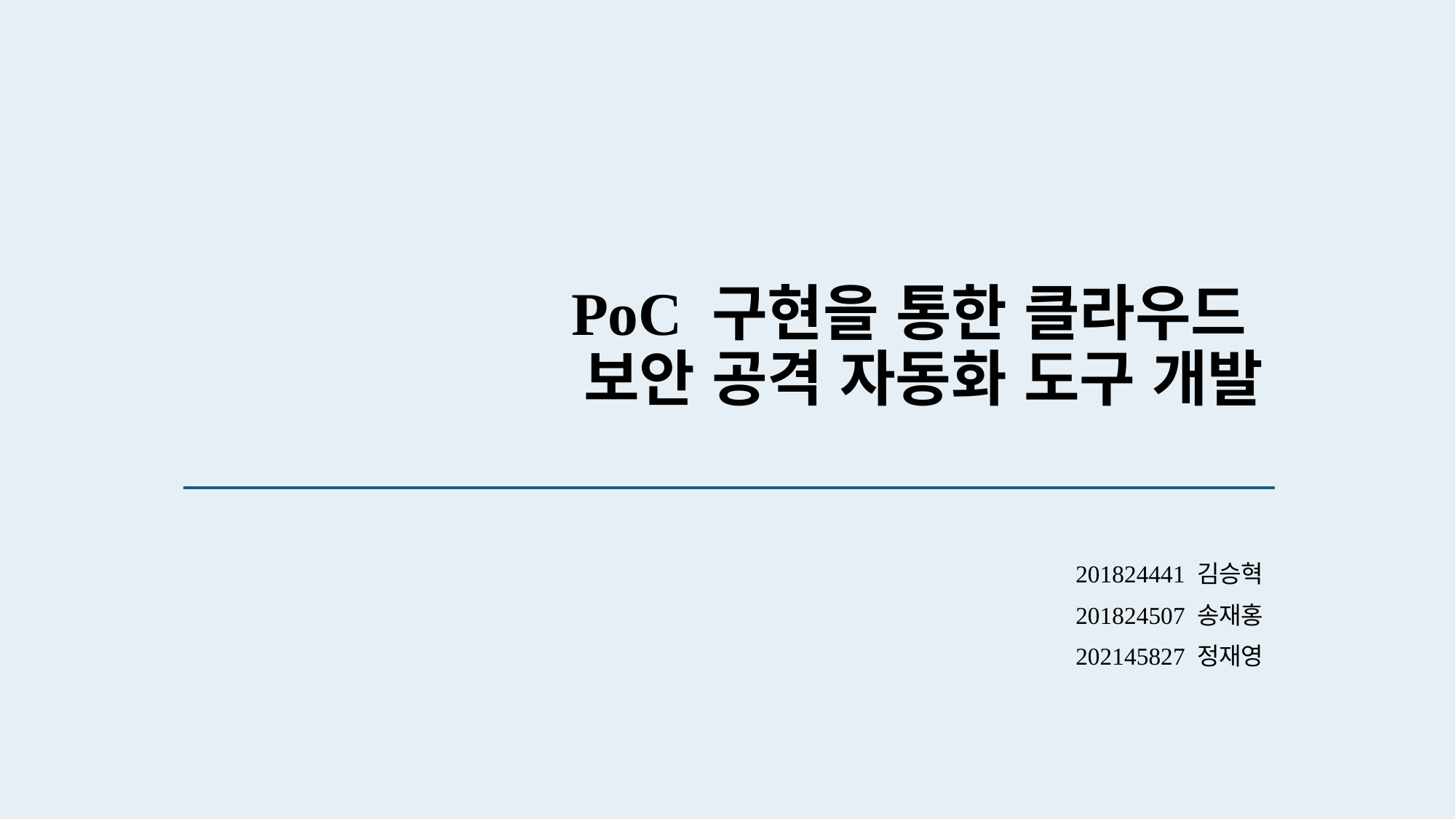

# PoC 구현을 통한 클라우드 보안 공격 자동화 도구 개발
201824441 김승혁
201824507 송재홍
202145827 정재영